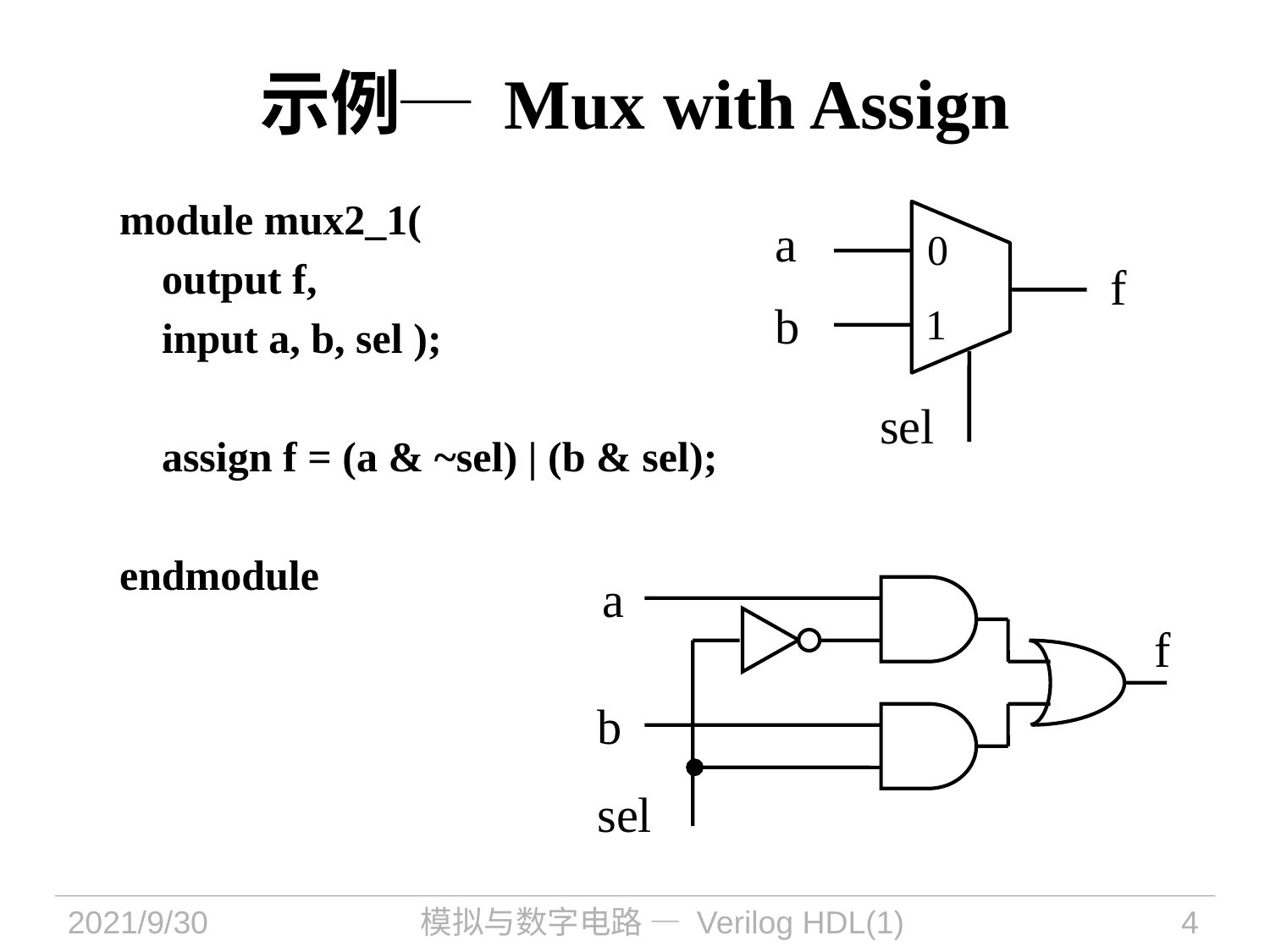

# 示例─ Mux with Assign
module mux2_1(
    output f,
    input a, b, sel );

    assign f = (a & ~sel) | (b & sel);

endmodule
a
0

f

b

1

sel
a

f

b

sel
2021/9/30
模拟与数字电路 — Verilog HDL(1)
4